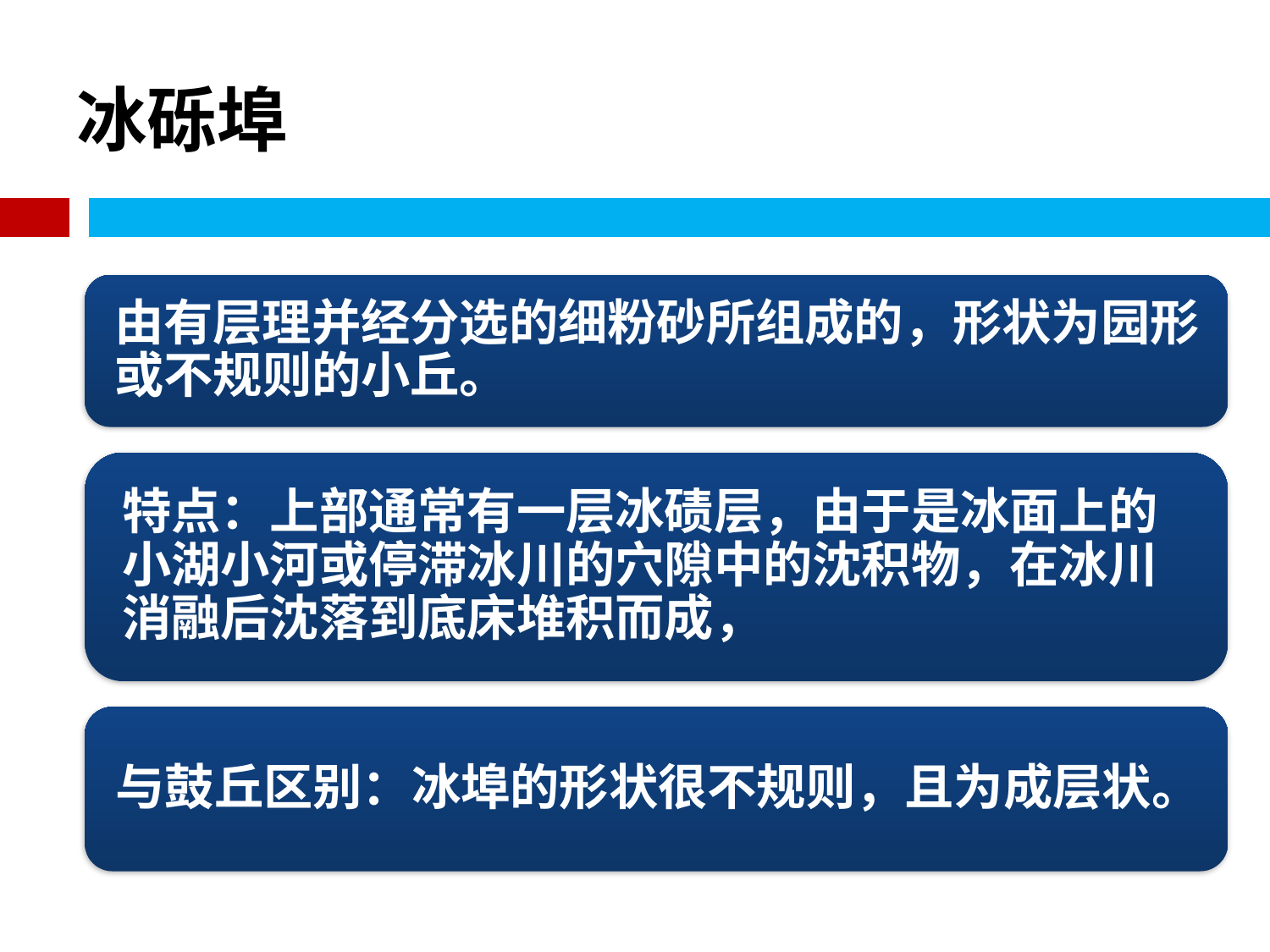

# 冰砾埠
由有层理并经分选的细粉砂所组成的，形状为园形或不规则的小丘。
特点：上部通常有一层冰碛层，由于是冰面上的小湖小河或停滞冰川的穴隙中的沈积物，在冰川消融后沈落到底床堆积而成，
与鼓丘区别：冰埠的形状很不规则，且为成层状。